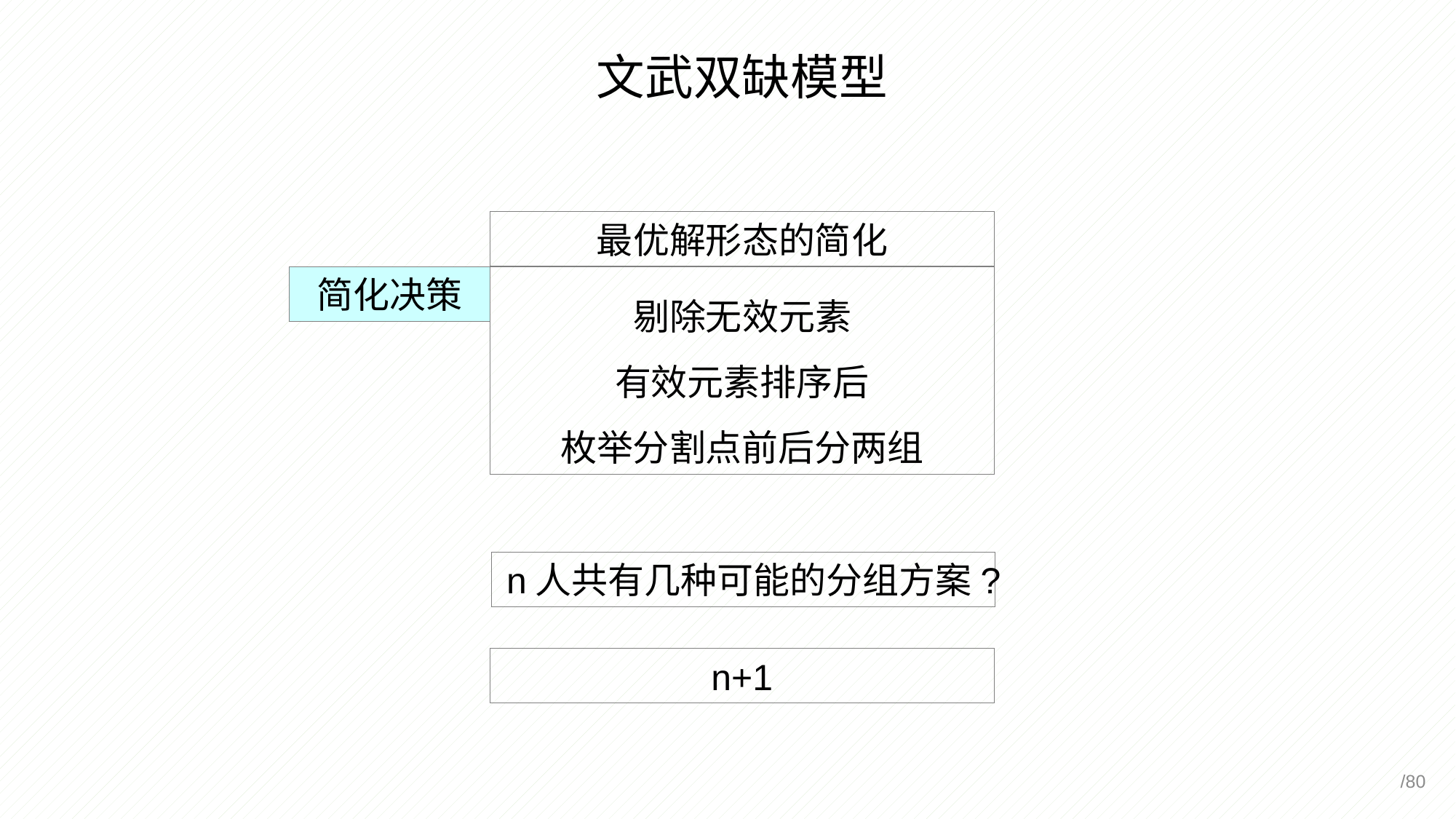

文武双缺模型
最优解形态的简化
简化决策
剔除无效元素
有效元素排序后
枚举分割点前后分两组
n人共有几种可能的分组方案?
n+1